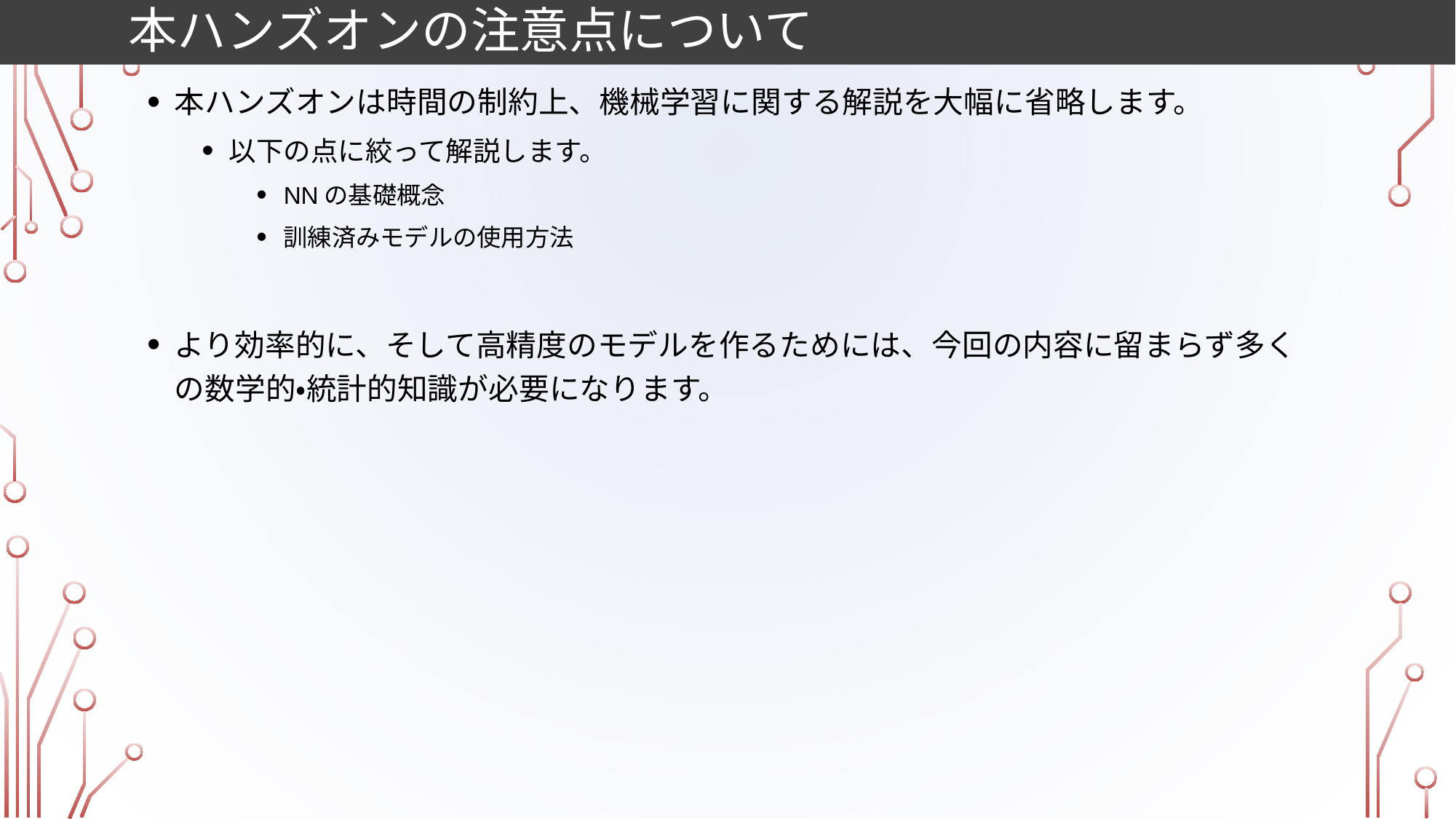

# 本ハンズオンの注意点について
本ハンズオンは時間の制約上、機械学習に関する解説を大幅に省略します。
以下の点に絞って解説します。
NNの基礎概念
訓練済みモデルの使用方法

より効率的に、そして高精度のモデルを作るためには、今回の内容に留まらず多くの数学的・統計的知識が必要になります。